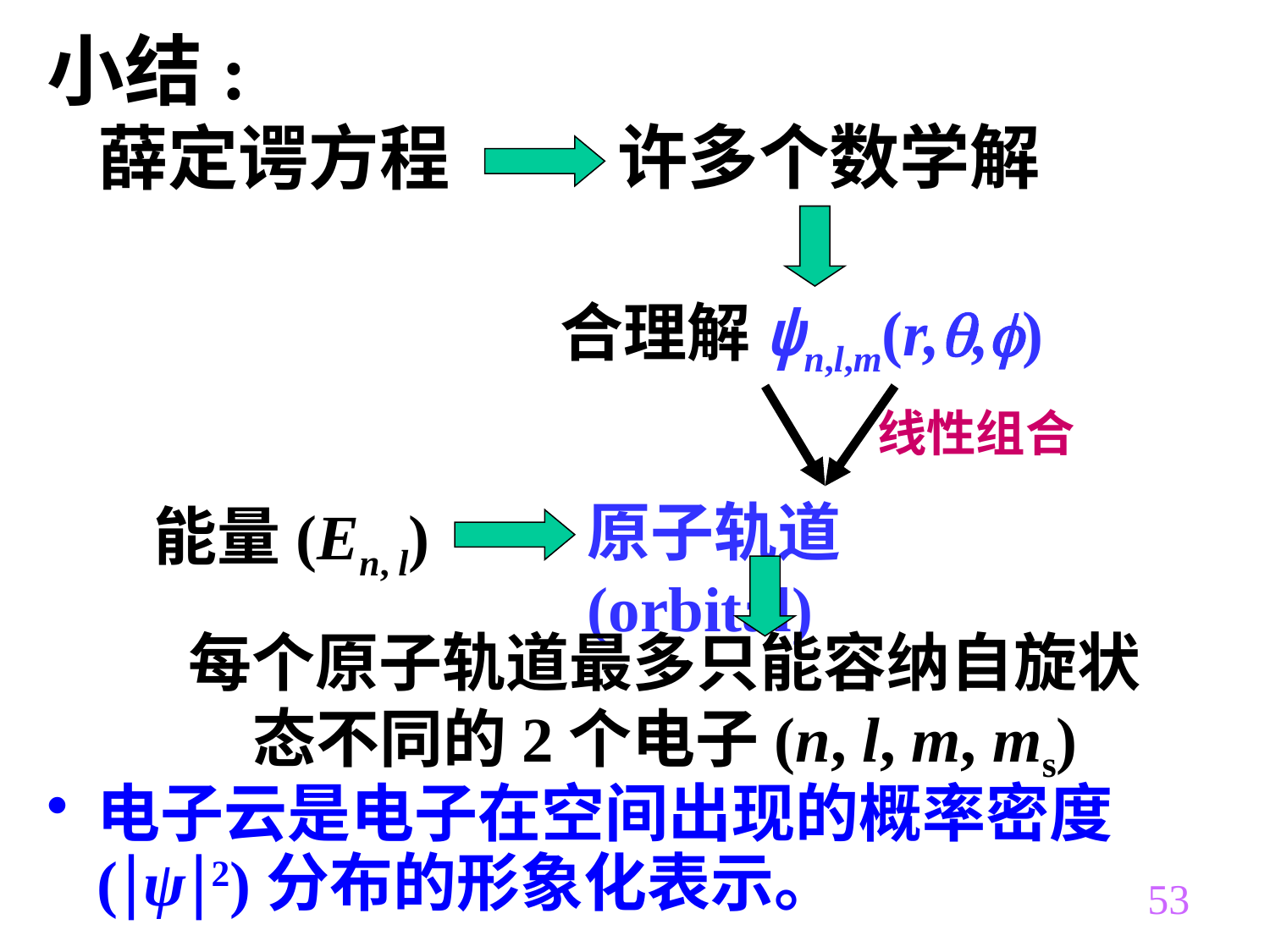

小结:
# 薛定谔方程
许多个数学解

合理解ψn,l,m(r,θ,φ)

线性组合
原子轨道 (orbital)
能量(En, l)

每个原子轨道最多只能容纳自旋状态不同的2个电子(n, l, m, ms)
电子云是电子在空间出现的概率密度(|ψ|2)分布的形象化表示。